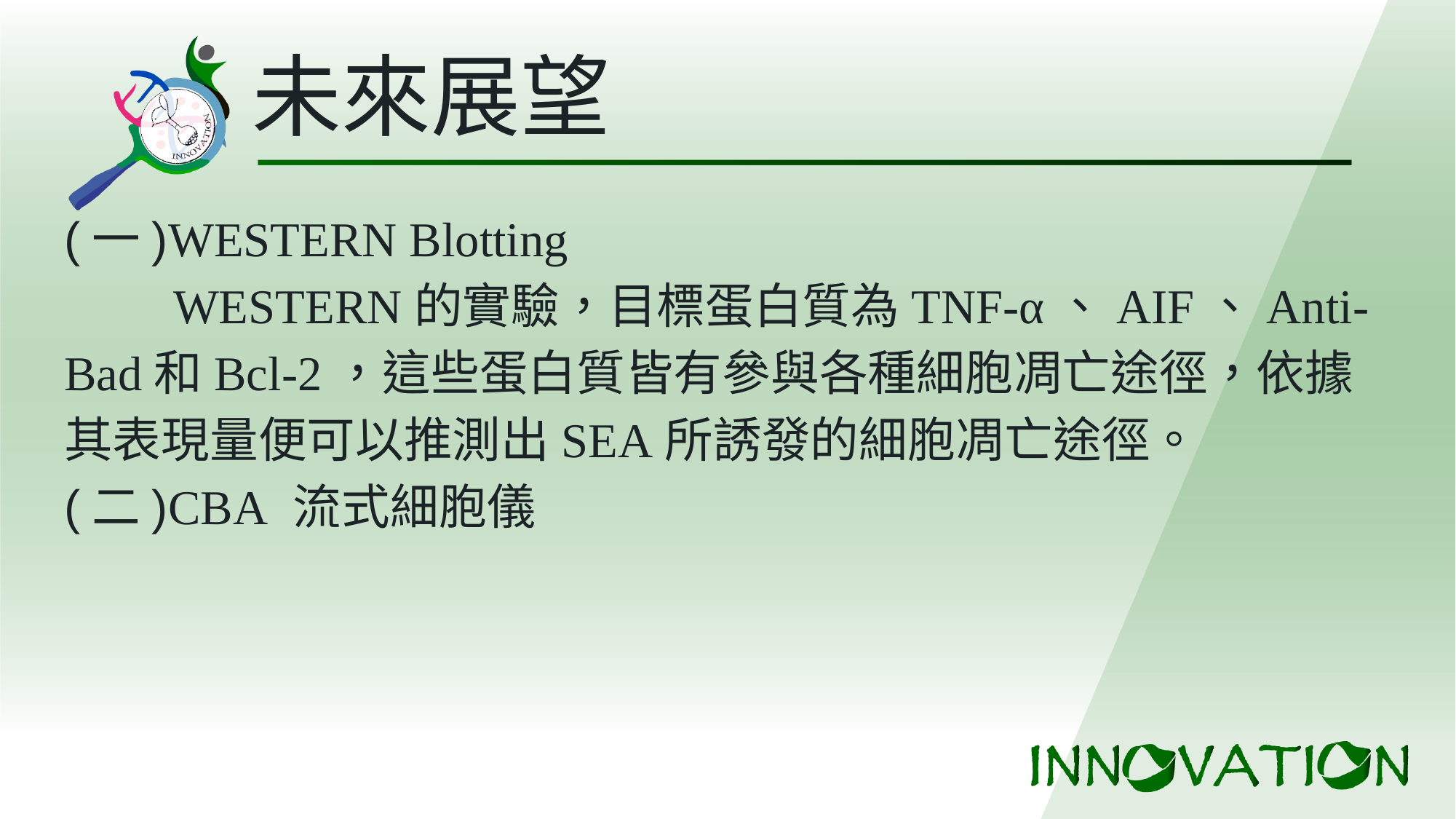

# 未來展望
(一)WESTERN Blotting
    	WESTERN的實驗，目標蛋白質為TNF-α、AIF、Anti-Bad和Bcl-2，這些蛋白質皆有參與各種細胞凋亡途徑，依據其表現量便可以推測出SEA所誘發的細胞凋亡途徑。
(二)CBA 流式細胞儀